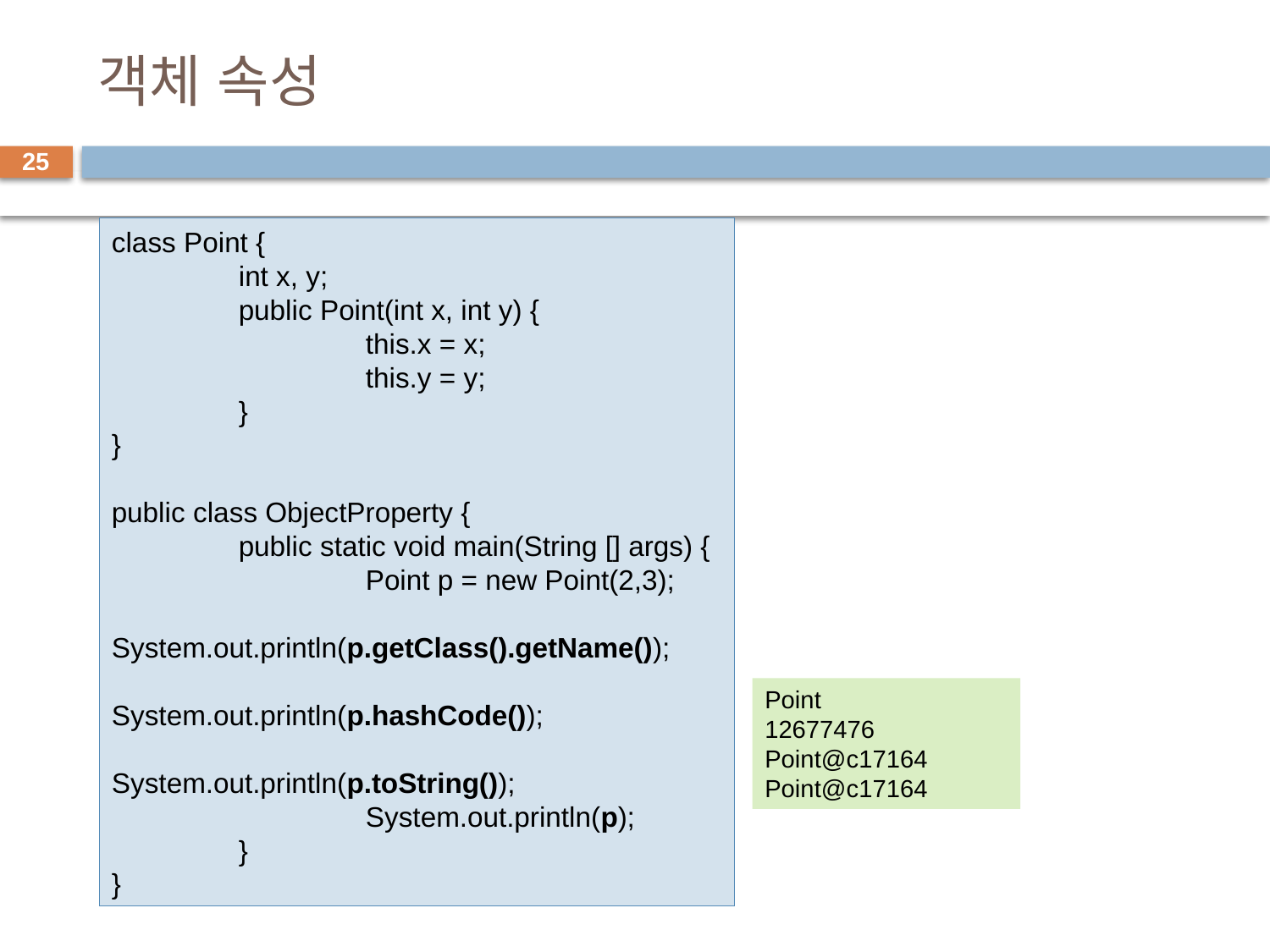

# 객체 속성
25
class Point {
	int x, y;
	public Point(int x, int y) {
		this.x = x;
		this.y = y;
	}
}

public class ObjectProperty {
	public static void main(String [] args) {
		Point p = new Point(2,3);
		System.out.println(p.getClass().getName());
		System.out.println(p.hashCode());
		System.out.println(p.toString());
		System.out.println(p);
	}
}
Point
12677476
Point@c17164
Point@c17164